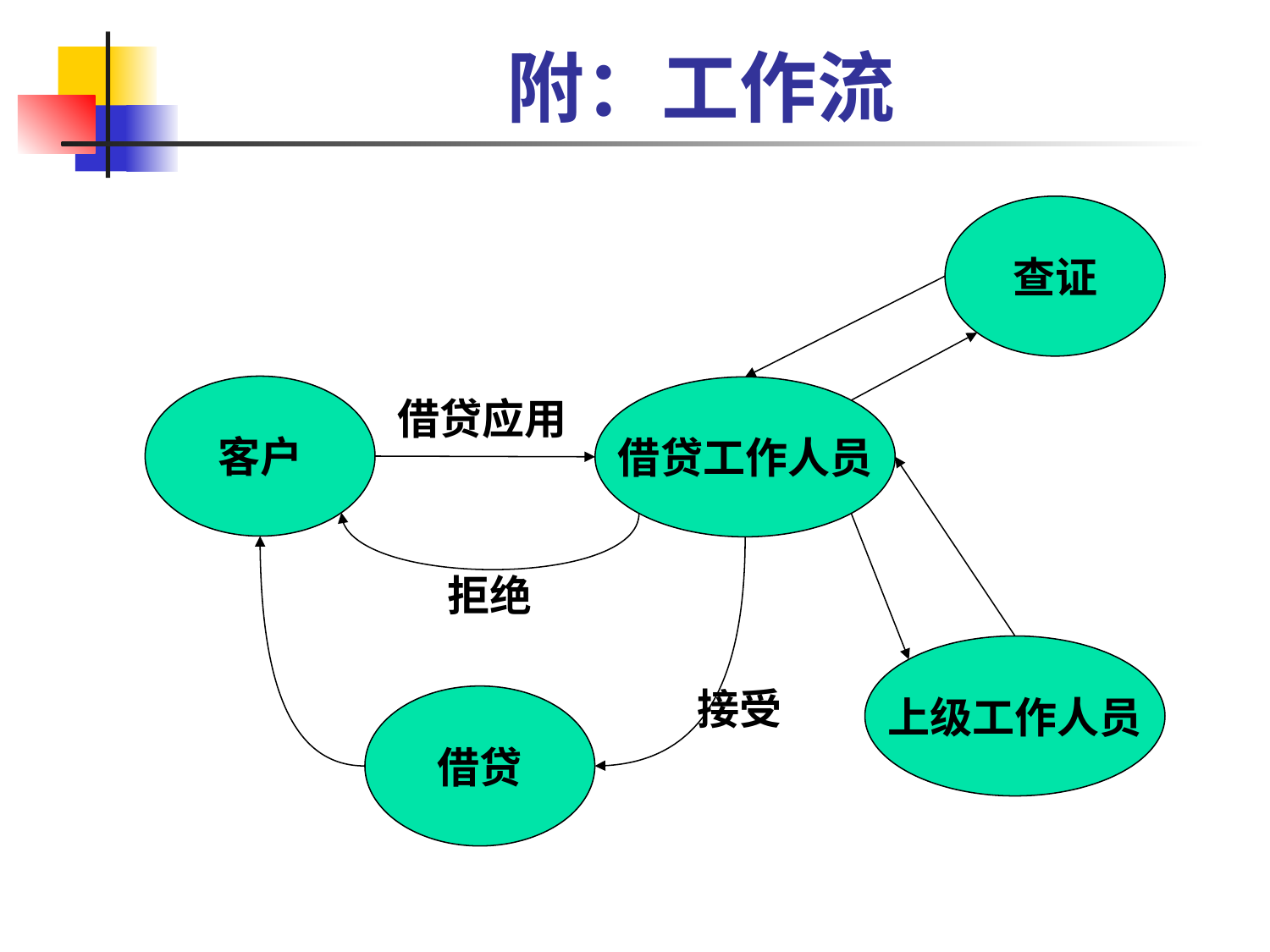

# 附：工作流
查证
客户
借贷工作人员
借贷应用
拒绝
上级工作人员
接受
借贷